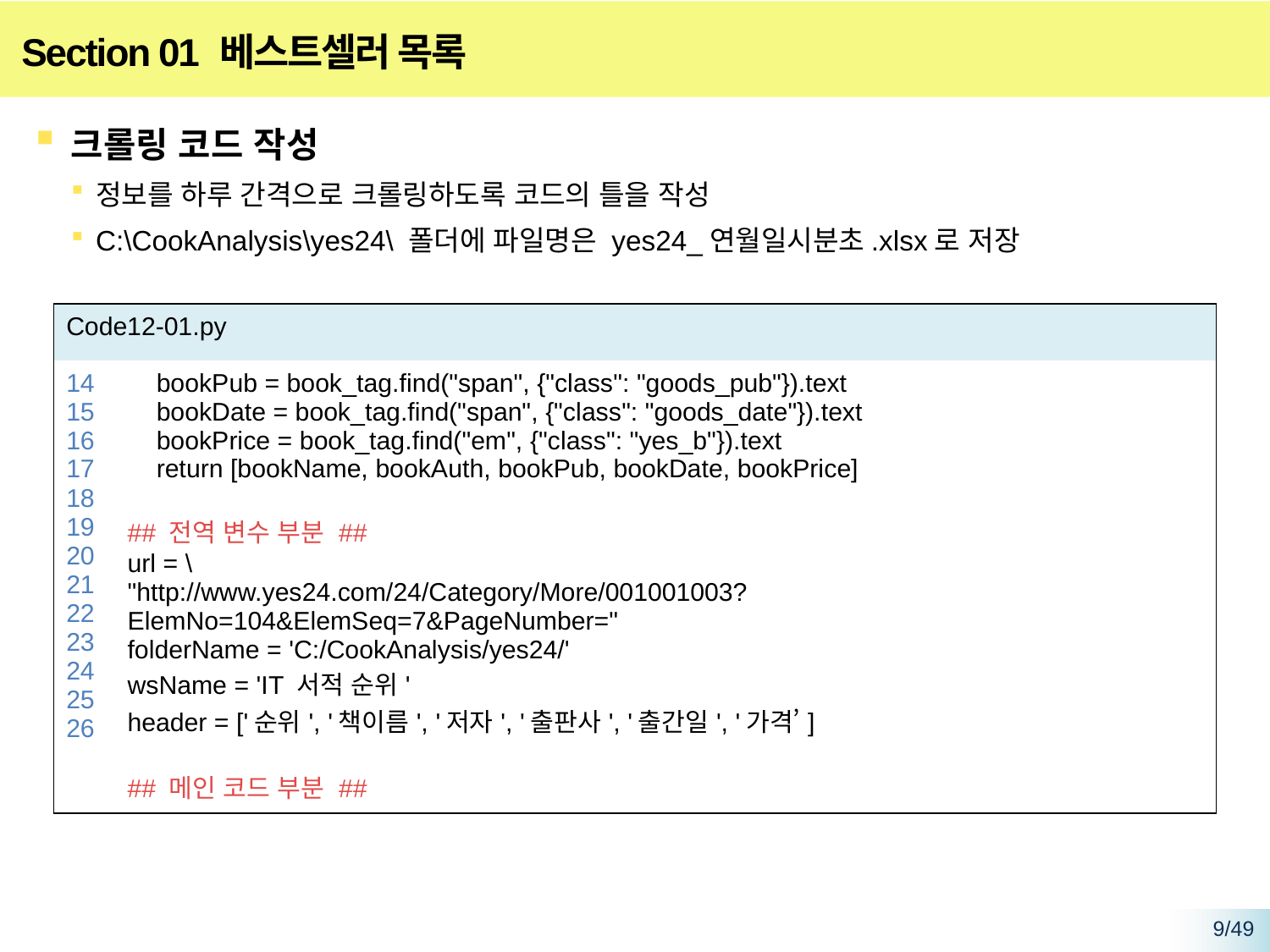

# Section 01 베스트셀러 목록
크롤링 코드 작성
정보를 하루 간격으로 크롤링하도록 코드의 틀을 작성
C:\CookAnalysis\yes24\ 폴더에 파일명은 yes24_연월일시분초.xlsx로 저장
| Code12-01.py |  |
| --- | --- |
| 14 15 16 17 18 19 20 21 22 23 24 25 26 | bookPub = book\_tag.find("span", {"class": "goods\_pub"}).text bookDate = book\_tag.find("span", {"class": "goods\_date"}).text bookPrice = book\_tag.find("em", {"class": "yes\_b"}).text return [bookName, bookAuth, bookPub, bookDate, bookPrice] ## 전역 변수 부분 ## url = \ "http://www.yes24.com/24/Category/More/001001003?ElemNo=104&ElemSeq=7&PageNumber=" folderName = 'C:/CookAnalysis/yes24/' wsName = 'IT 서적 순위' header = ['순위', '책이름', '저자', '출판사', '출간일', '가격’] ## 메인 코드 부분 ## |